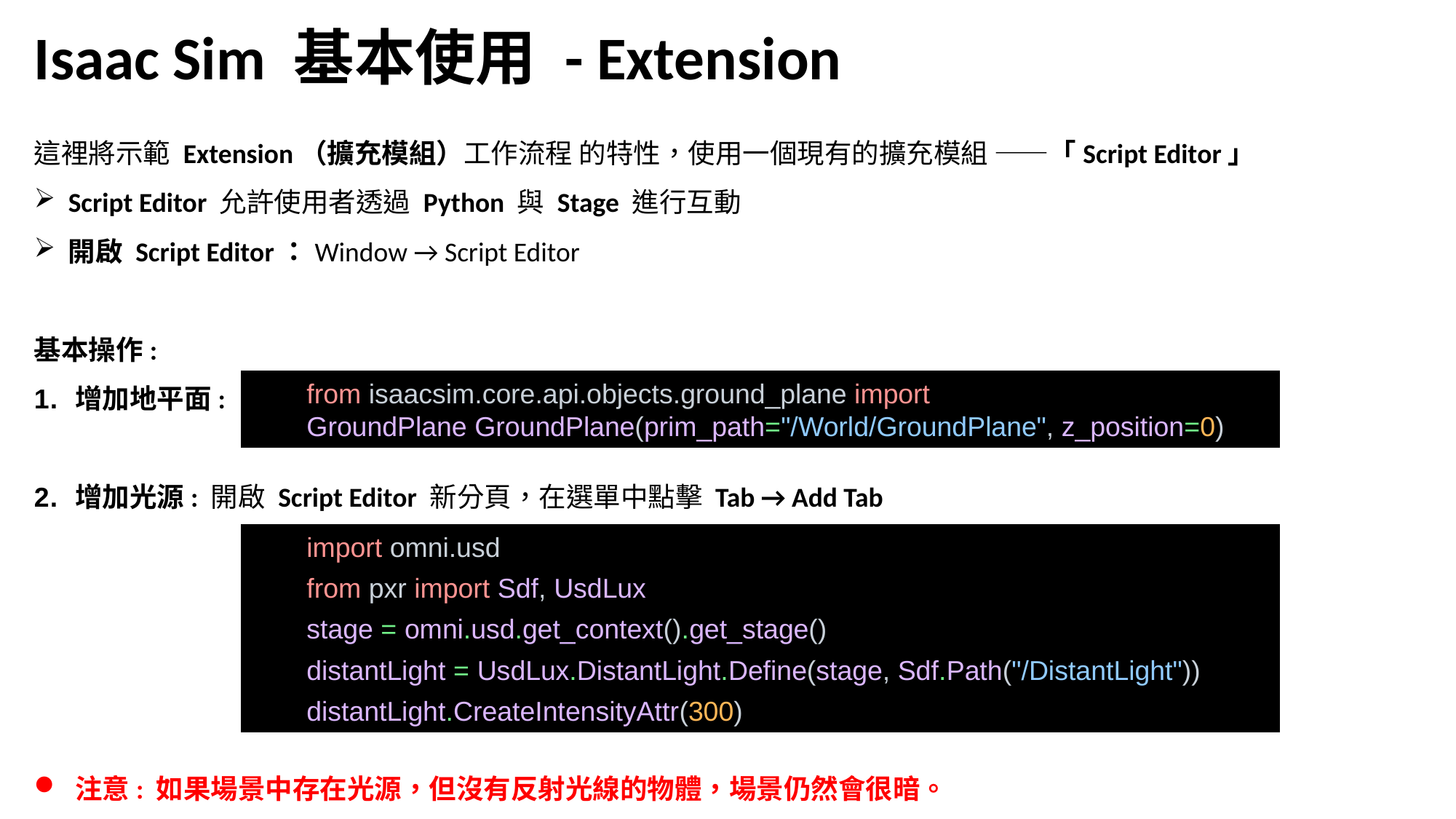

Isaac Sim 基本使用 - Extension
這裡將示範 Extension（擴充模組）工作流程 的特性，使用一個現有的擴充模組 ——「Script Editor」
Script Editor 允許使用者透過 Python 與 Stage 進行互動
開啟 Script Editor：Window → Script Editor

基本操作:
增加地平面:

增加光源: 開啟 Script Editor 新分頁，在選單中點擊 Tab → Add Tab
from isaacsim.core.api.objects.ground_plane import
GroundPlane GroundPlane(prim_path="/World/GroundPlane", z_position=0)
import omni.usd
from pxr import Sdf, UsdLux
stage = omni.usd.get_context().get_stage()
distantLight = UsdLux.DistantLight.Define(stage, Sdf.Path("/DistantLight"))
distantLight.CreateIntensityAttr(300)
注意: 如果場景中存在光源，但沒有反射光線的物體，場景仍然會很暗。